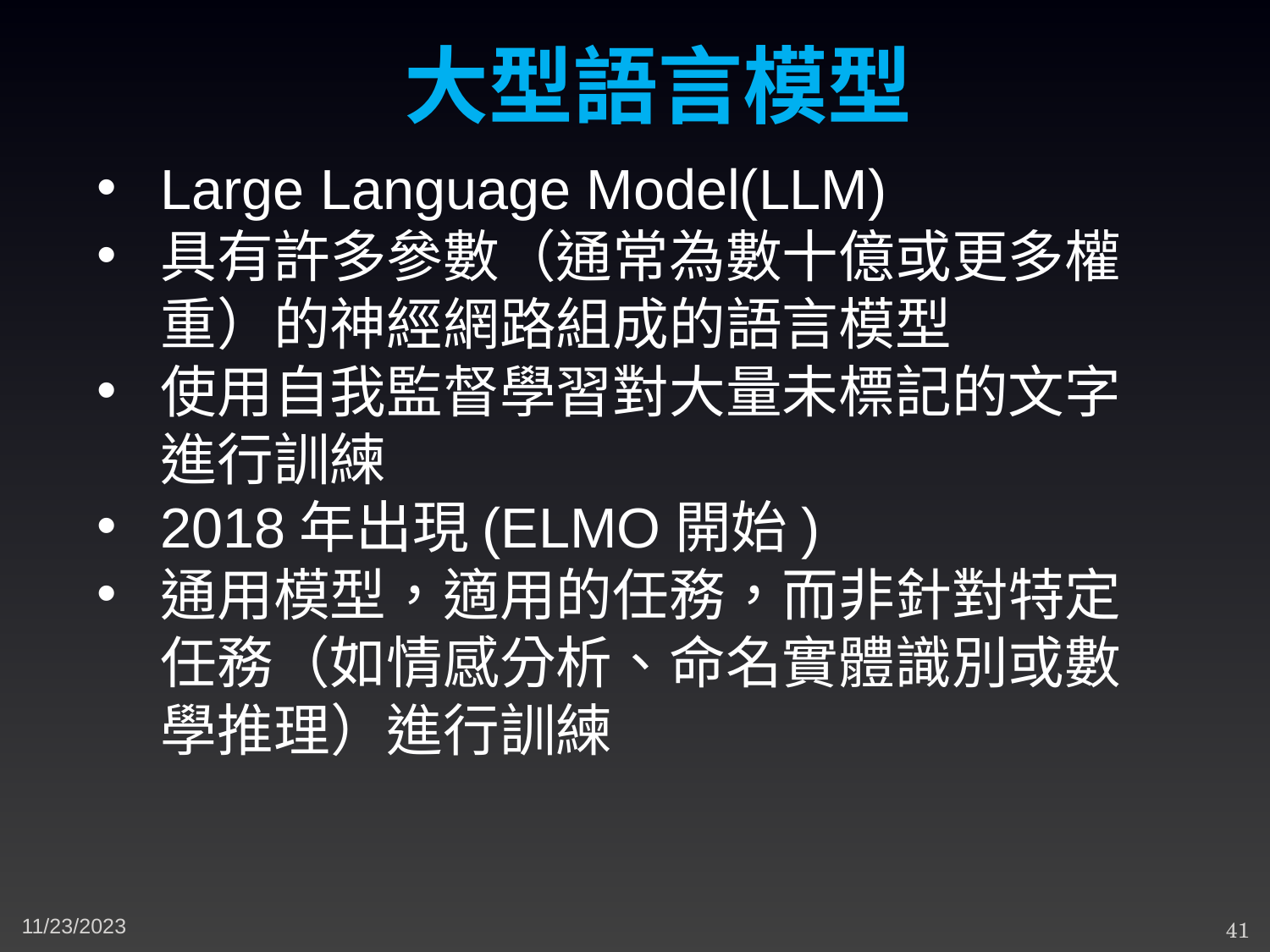

大型語言模型
Large Language Model(LLM)
具有許多參數（通常為數十億或更多權重）的神經網路組成的語言模型
使用自我監督學習對大量未標記的文字進行訓練
2018年出現(ELMO開始)
通用模型，適用的任務，而非針對特定任務（如情感分析、命名實體識別或數學推理）進行訓練

11/23/2023
41